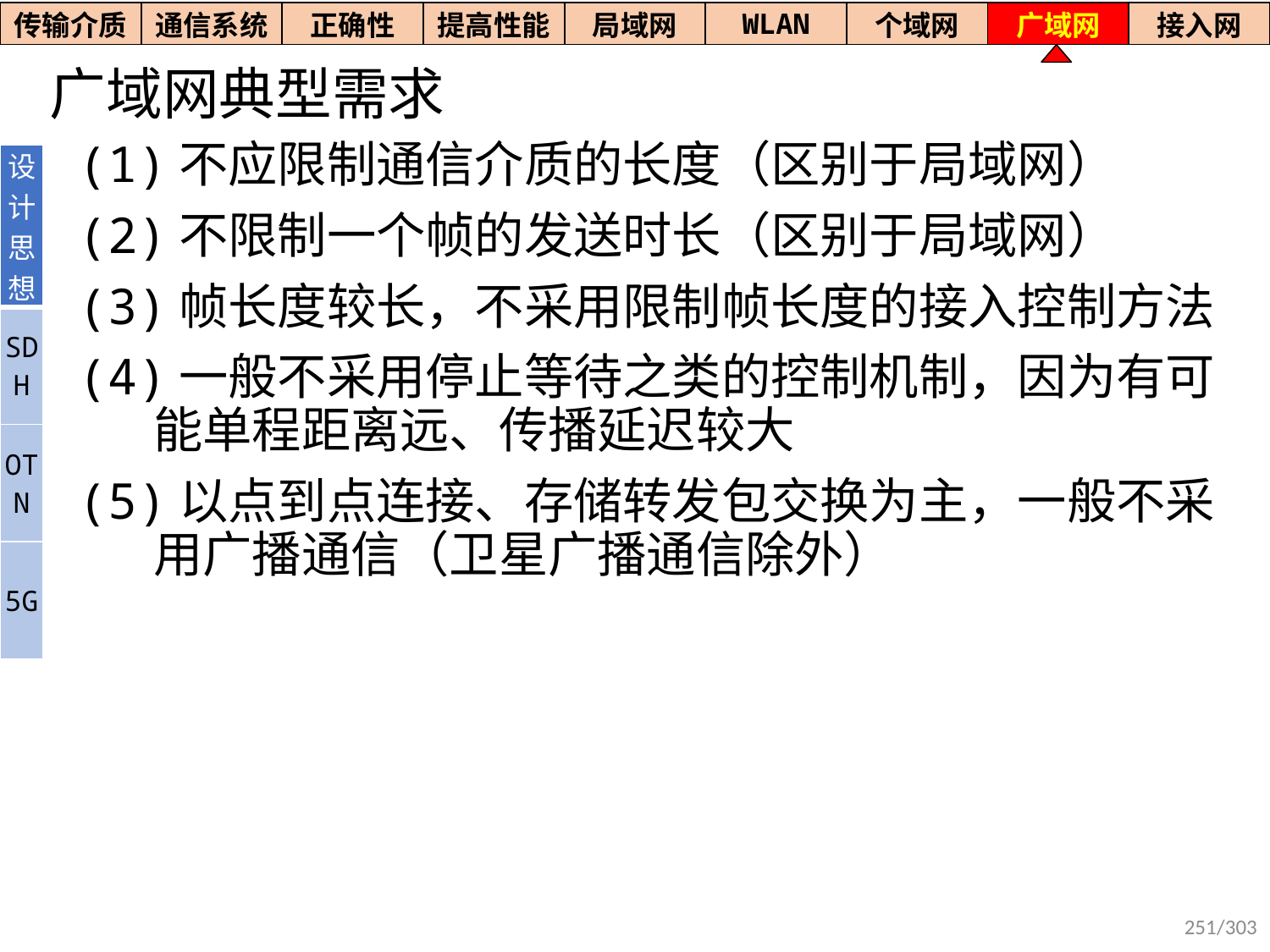

| 传输介质 | 通信系统 | 正确性 | 提高性能 | 局域网 | WLAN | 个域网 | 广域网 | 接入网 |
| --- | --- | --- | --- | --- | --- | --- | --- | --- |

# 广域网典型需求
(1)不应限制通信介质的长度（区别于局域网）
(2)不限制一个帧的发送时长（区别于局域网）
(3)帧长度较长，不采用限制帧长度的接入控制方法
(4)一般不采用停止等待之类的控制机制，因为有可能单程距离远、传播延迟较大
(5)以点到点连接、存储转发包交换为主，一般不采用广播通信（卫星广播通信除外）

| 设计思想 |
| --- |
| SDH |
| OTN |
| 5G |
251/303